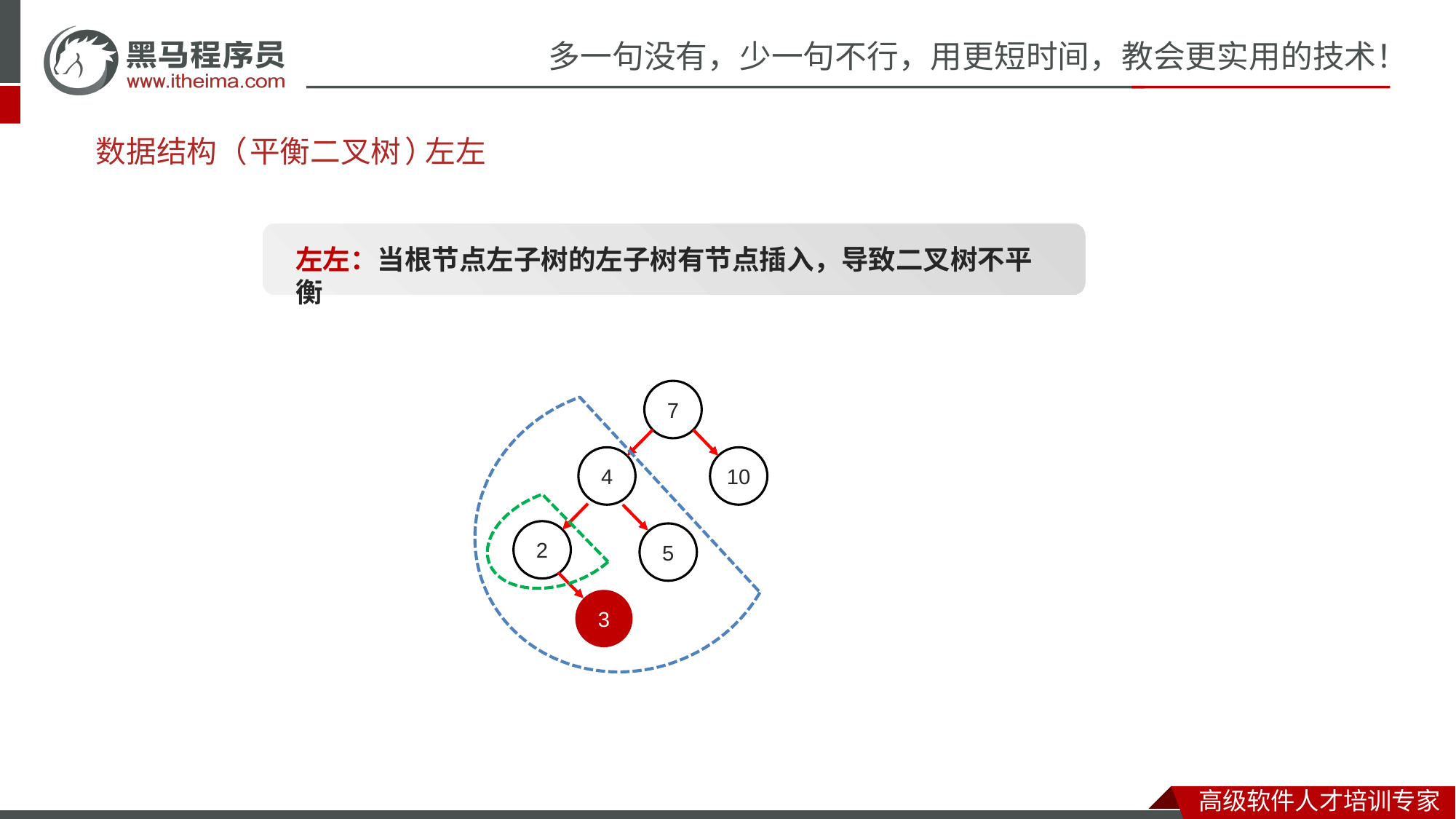

# 数据结构（
平衡
二叉
树
）
左左

左左：当根节点左子树的左子树有节点插入，导致二叉树不平衡
7
7

4

4

10
10

2
2
5
5
1
3